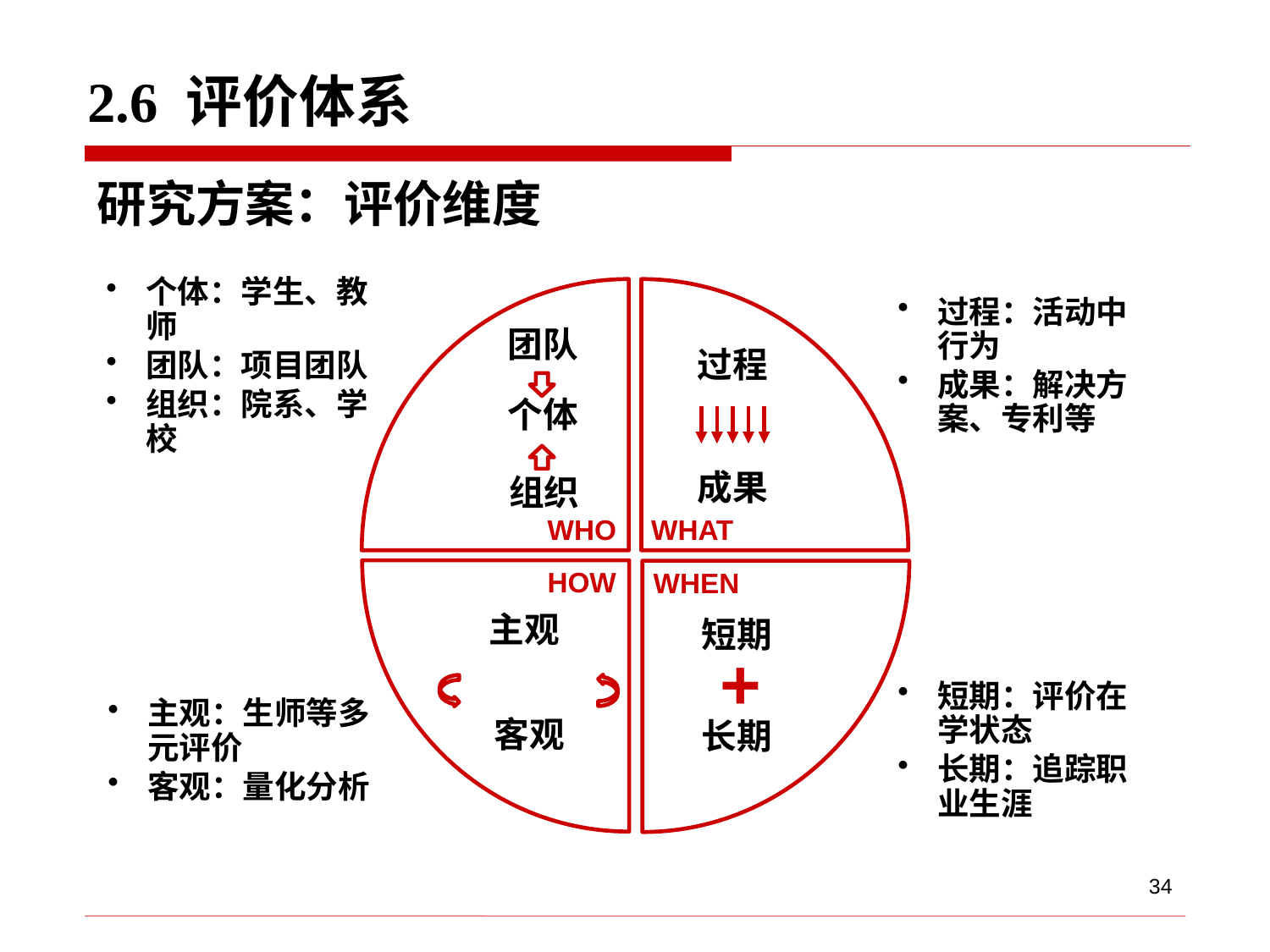

# 2.6 评价体系
研究方案：评价维度
个体：学生、教师
团队：项目团队
组织：院系、学校
过程：活动中行为
成果：解决方案、专利等

团队
过程

个体

成果
组织
WHO
WHAT
HOW
WHEN

主观
短期
短期：评价在学状态
长期：追踪职业生涯
主观：生师等多元评价
客观：量化分析
+

客观
长期
34